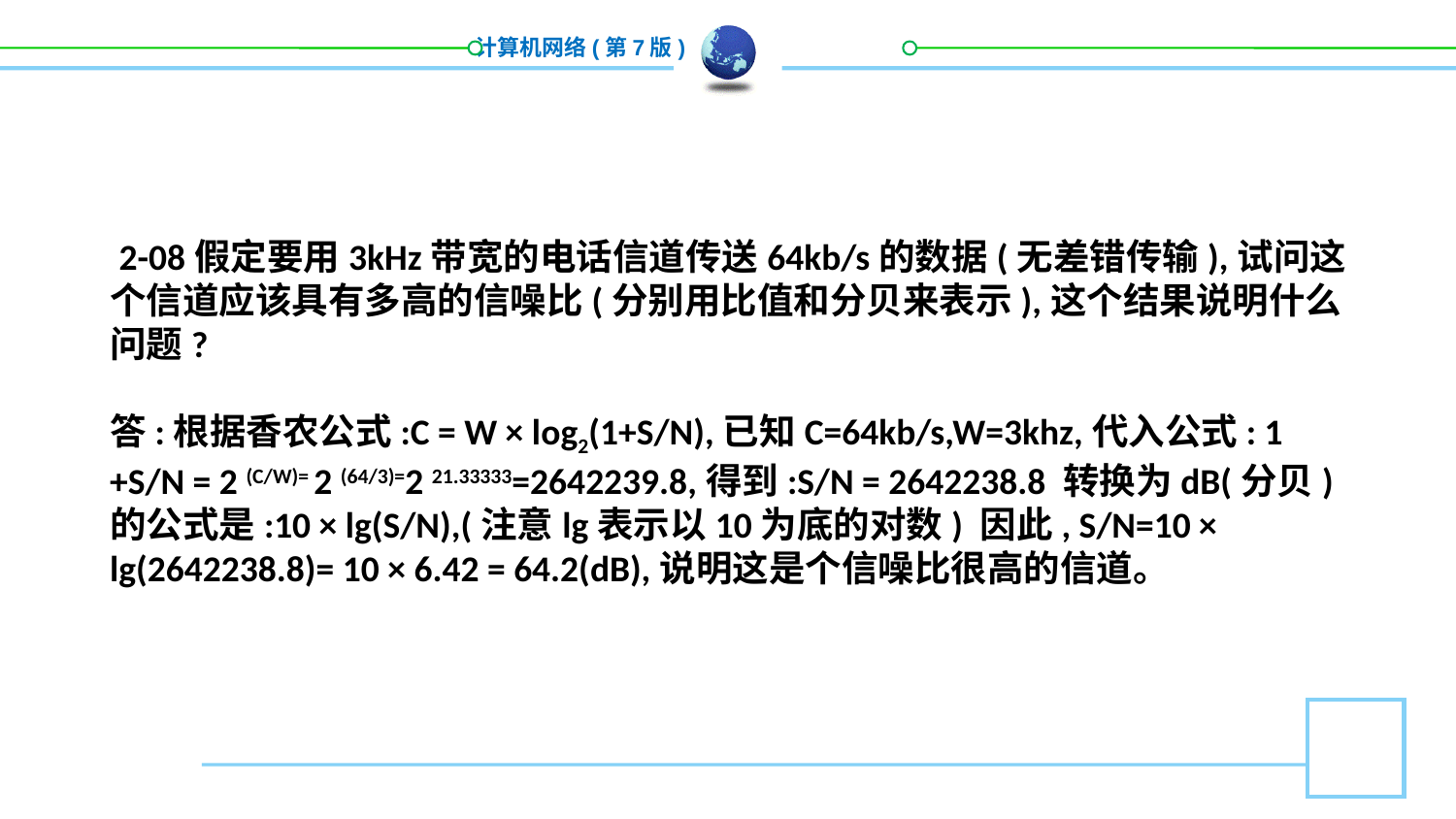

﻿ 2-08假定要用3kHz带宽的电话信道传送64kb/s的数据(无差错传输),试问这个信道应该具有多高的信噪比(分别用比值和分贝来表示),这个结果说明什么问题?

答:根据香农公式:C = W × log2(1+S/N),已知C=64kb/s,W=3khz,代入公式: 1 +S/N = 2 (C/W)= 2 (64/3)=2 21.33333=2642239.8,得到:S/N = 2642238.8 转换为dB(分贝)的公式是:10 × lg(S/N),(注意lg表示以10为底的对数) 因此, S/N=10 × lg(2642238.8)= 10 × 6.42 = 64.2(dB),说明这是个信噪比很高的信道。